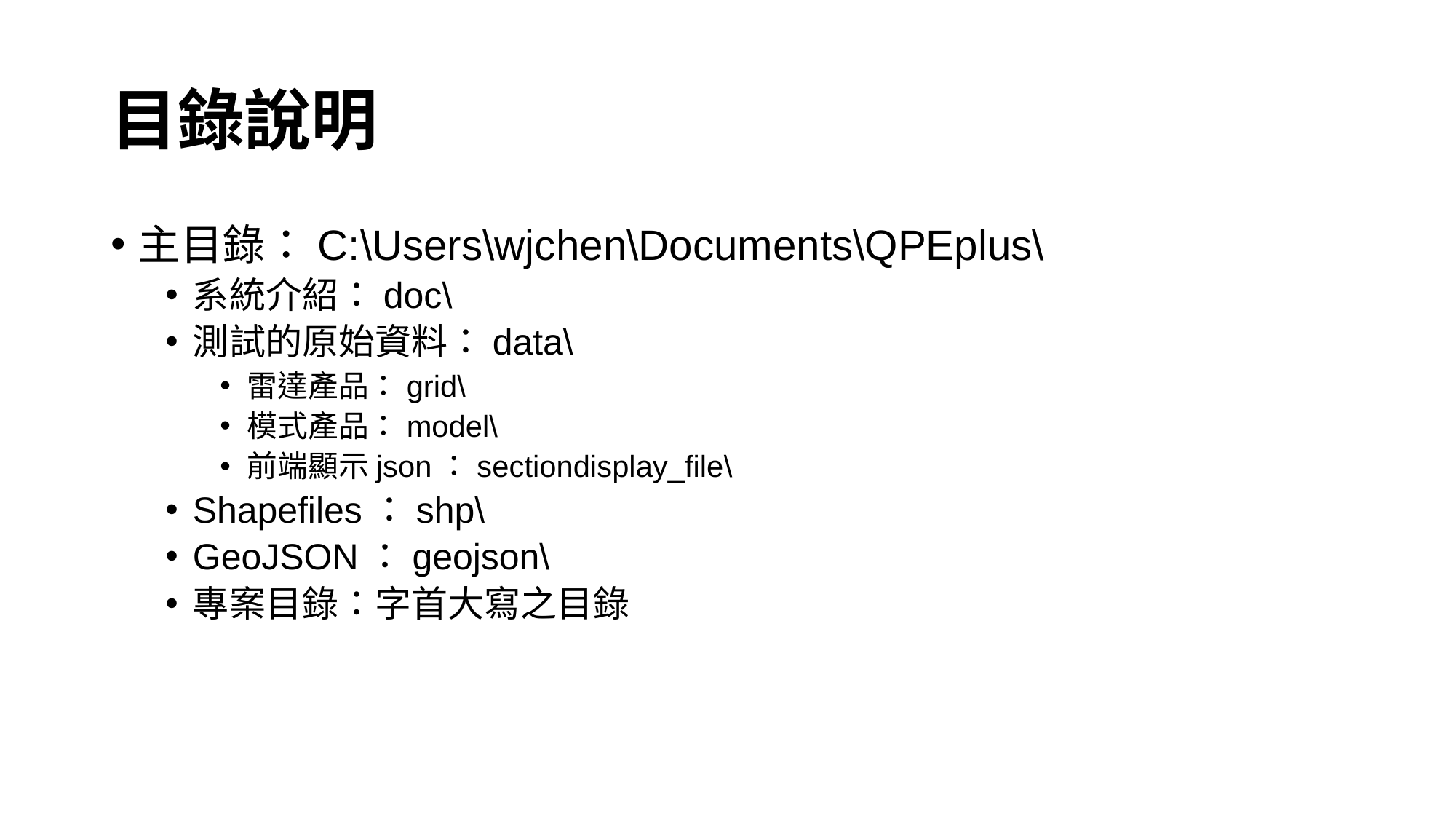

# 目錄說明
主目錄：C:\Users\wjchen\Documents\QPEplus\
系統介紹：doc\
測試的原始資料：data\
雷達產品：grid\
模式產品：model\
前端顯示json：sectiondisplay_file\
Shapefiles：shp\
GeoJSON：geojson\
專案目錄：字首大寫之目錄